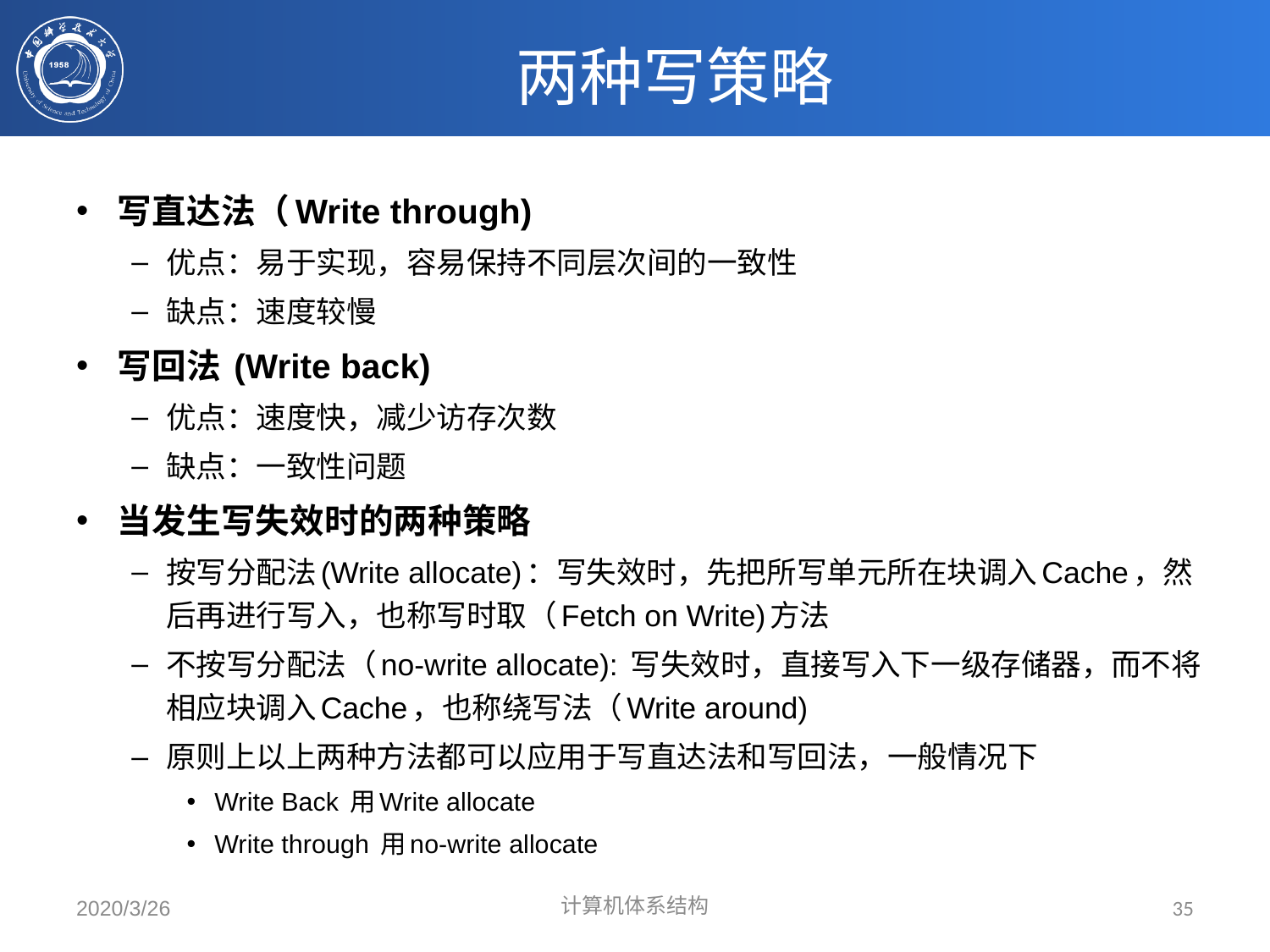

# 两种写策略
写直达法（Write through)
优点：易于实现，容易保持不同层次间的一致性
缺点：速度较慢
写回法 (Write back)
优点：速度快，减少访存次数
缺点：一致性问题
当发生写失效时的两种策略
按写分配法(Write allocate)：写失效时，先把所写单元所在块调入Cache，然后再进行写入，也称写时取（Fetch on Write)方法
不按写分配法（no-write allocate): 写失效时，直接写入下一级存储器，而不将相应块调入Cache，也称绕写法（Write around)
原则上以上两种方法都可以应用于写直达法和写回法，一般情况下
Write Back 用Write allocate
Write through 用no-write allocate
2020/3/26
计算机体系结构
35